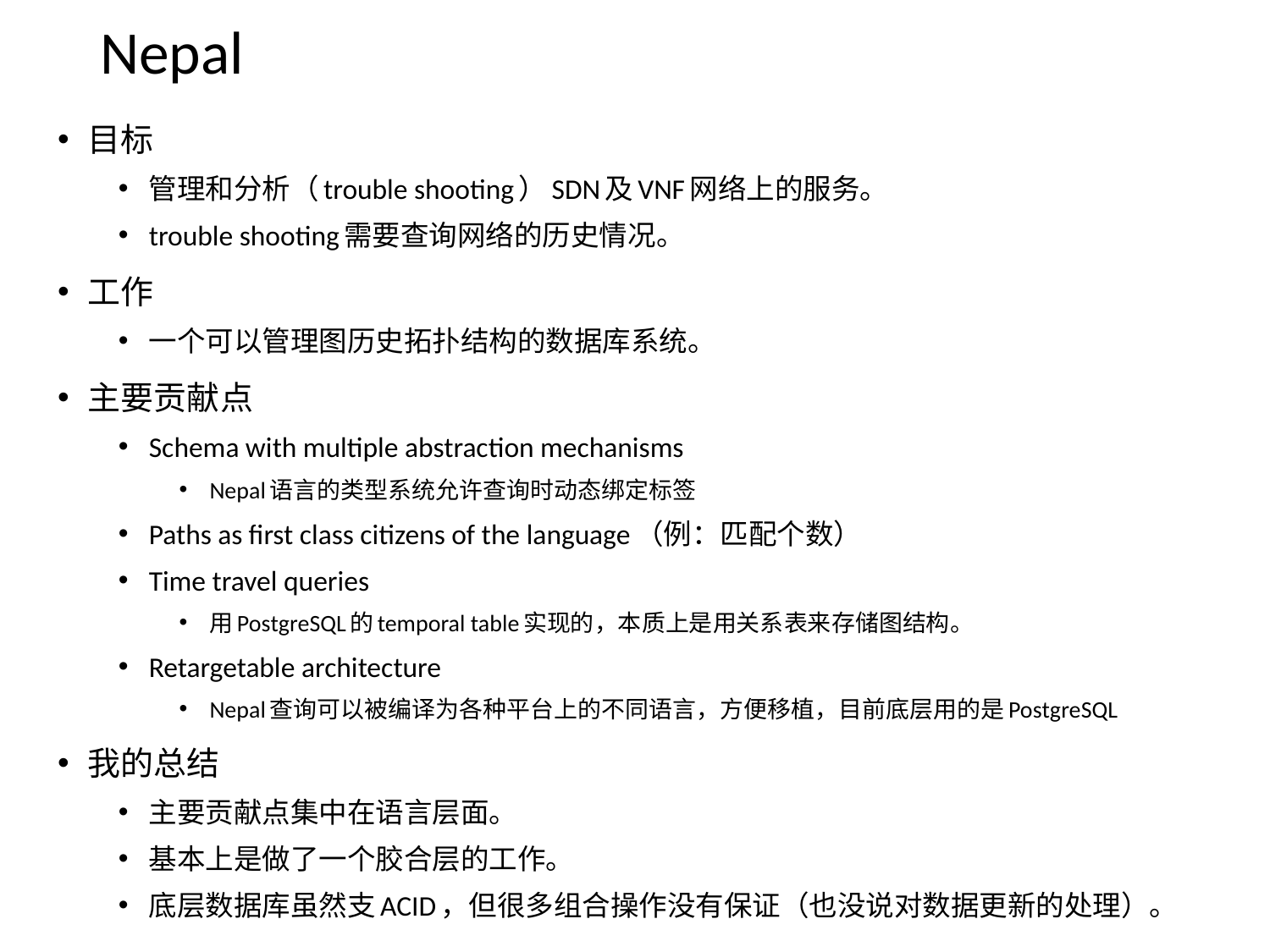

# Nepal
目标
管理和分析（trouble shooting）SDN及VNF网络上的服务。
trouble shooting需要查询网络的历史情况。
工作
一个可以管理图历史拓扑结构的数据库系统。
主要贡献点
Schema with multiple abstraction mechanisms
Nepal语言的类型系统允许查询时动态绑定标签
Paths as first class citizens of the language（例：匹配个数）
Time travel queries
用PostgreSQL的temporal table实现的，本质上是用关系表来存储图结构。
Retargetable architecture
Nepal查询可以被编译为各种平台上的不同语言，方便移植，目前底层用的是PostgreSQL
我的总结
主要贡献点集中在语言层面。
基本上是做了一个胶合层的工作。
底层数据库虽然支ACID，但很多组合操作没有保证（也没说对数据更新的处理）。